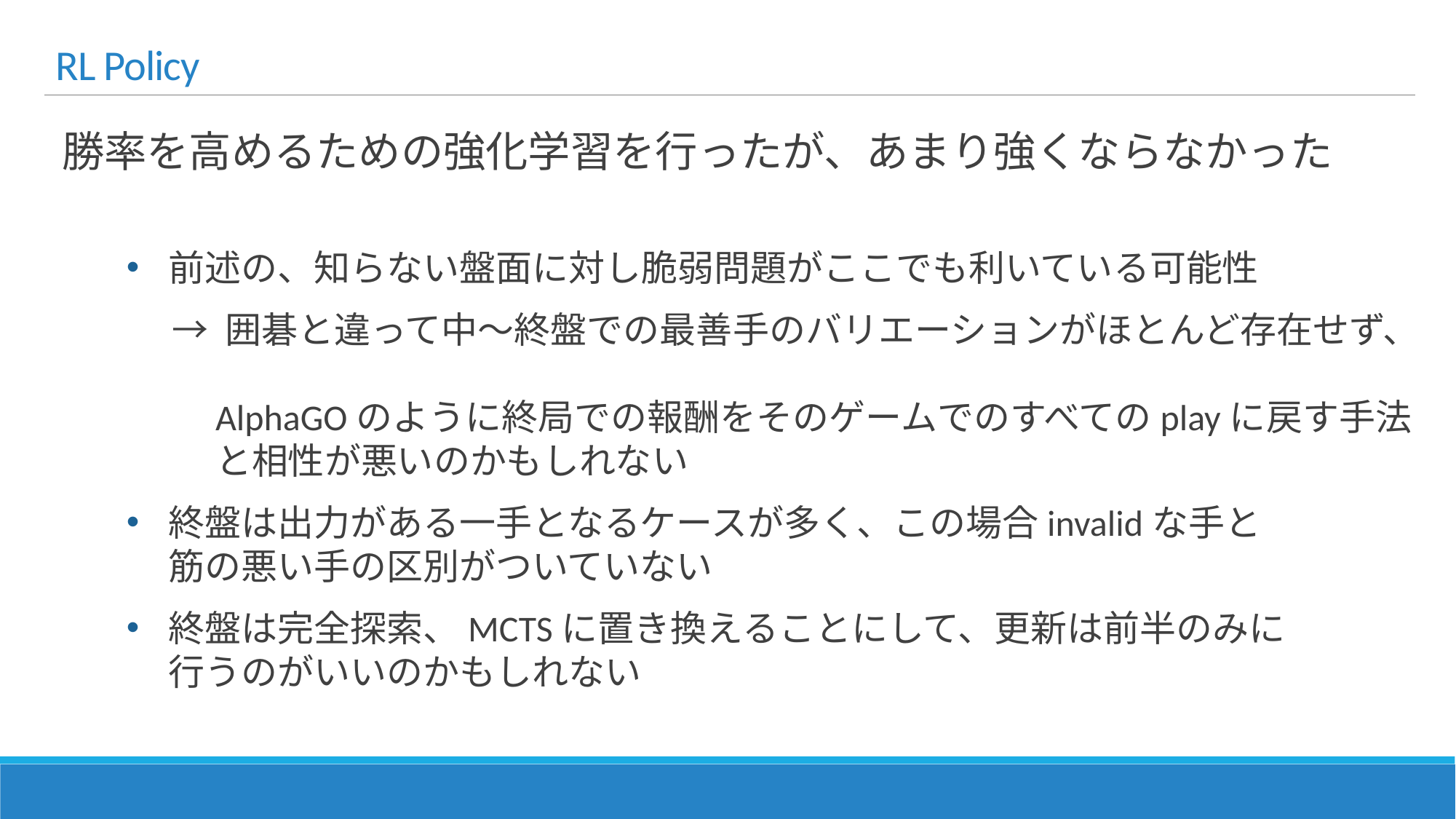

# RL Policy
勝率を高めるための強化学習を行ったが、あまり強くならなかった
前述の、知らない盤面に対し脆弱問題がここでも利いている可能性
→ 囲碁と違って中〜終盤での最善手のバリエーションがほとんど存在せず、
AlphaGOのように終局での報酬をそのゲームでのすべてのplayに戻す手法と相性が悪いのかもしれない
終盤は出力がある一手となるケースが多く、この場合invalidな手と
筋の悪い手の区別がついていない
終盤は完全探索、MCTSに置き換えることにして、更新は前半のみに
行うのがいいのかもしれない